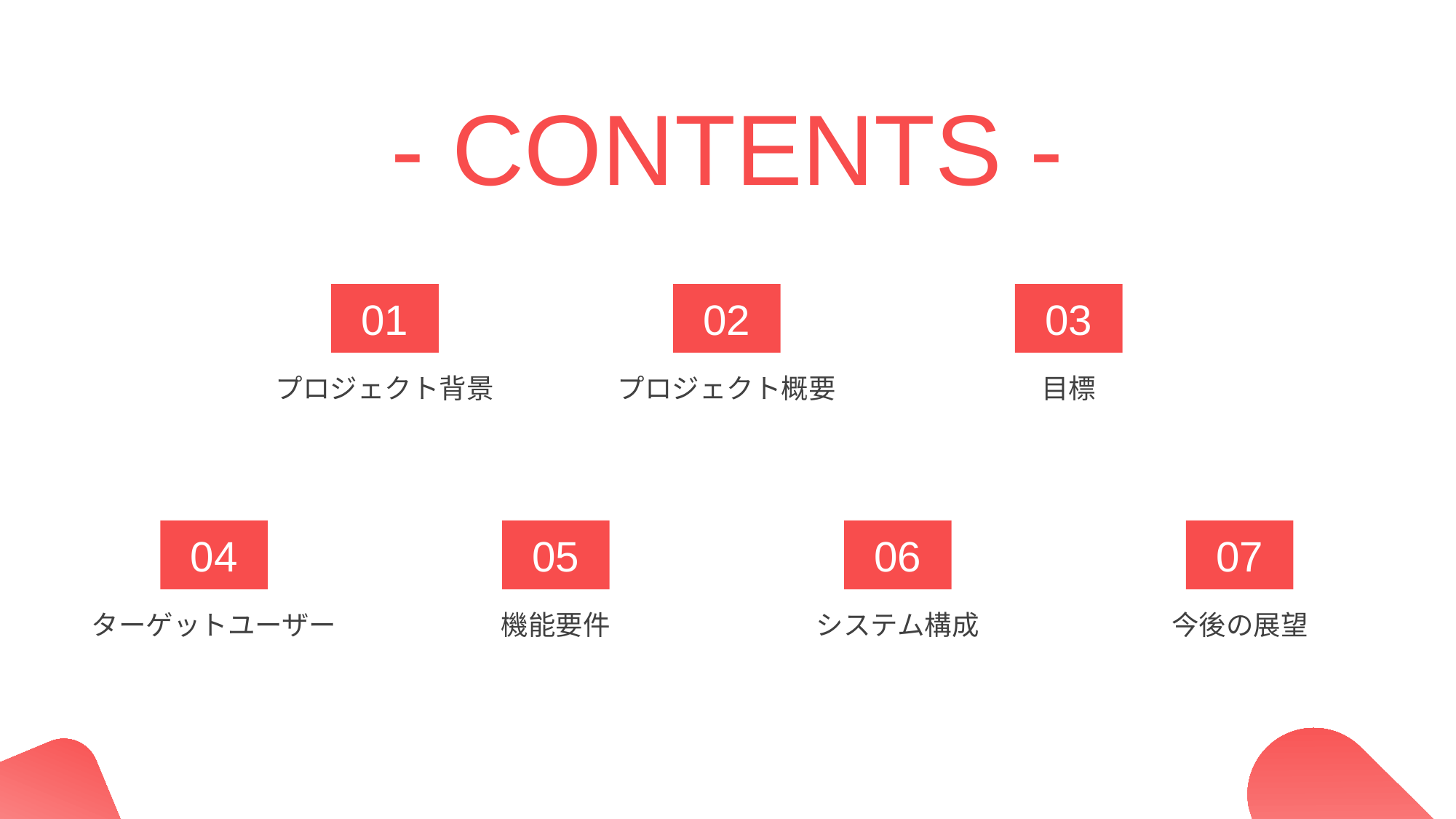

- CONTENTS -
01
02
03
プロジェクト背景
プロジェクト概要
目標
04
05
06
07
ターゲットユーザー
機能要件
システム構成
今後の展望